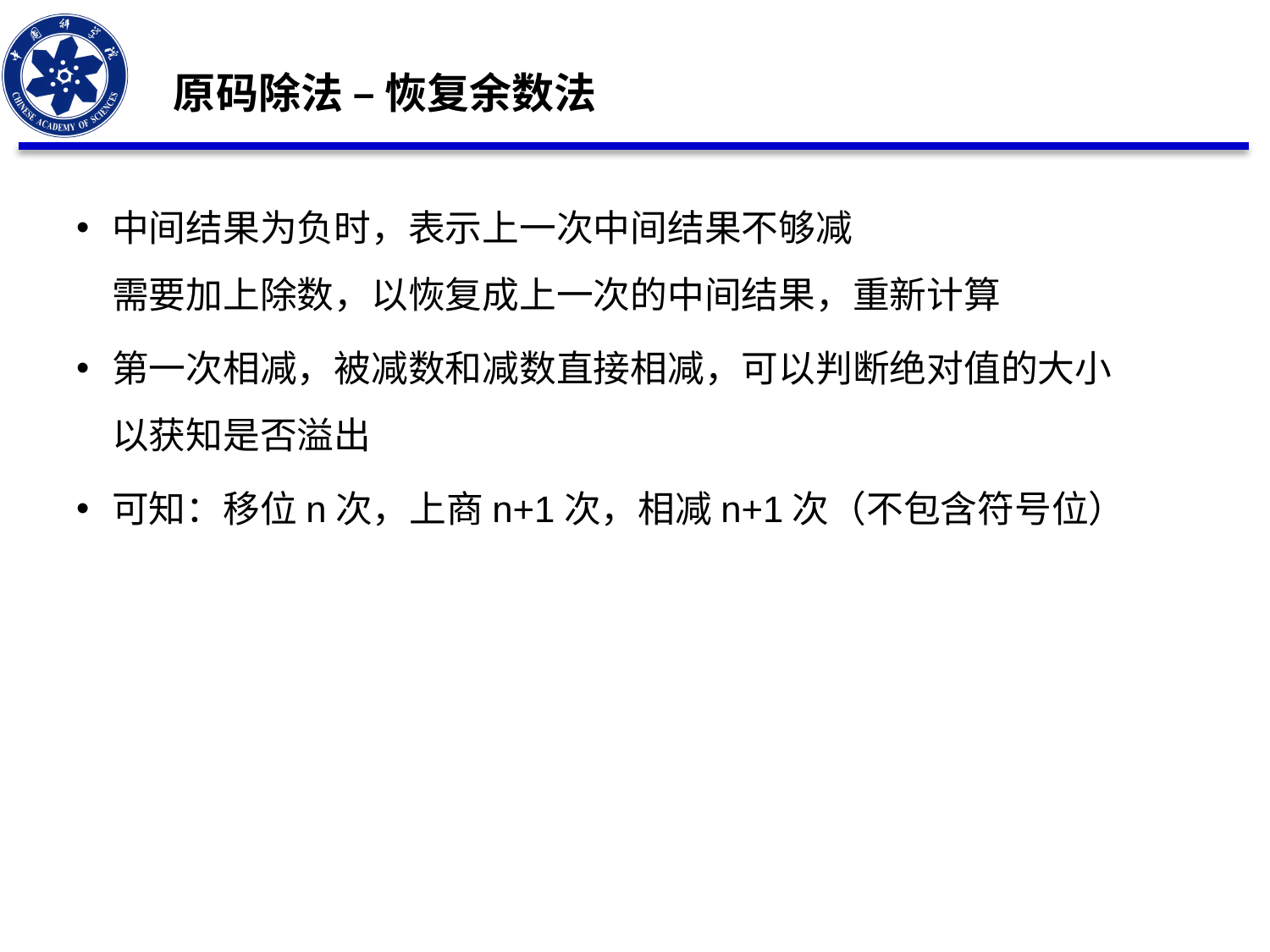

原码除法 – 恢复余数法
中间结果为负时，表示上一次中间结果不够减
需要加上除数，以恢复成上一次的中间结果，重新计算
第一次相减，被减数和减数直接相减，可以判断绝对值的大小
以获知是否溢出
可知：移位n次，上商n+1次，相减n+1次（不包含符号位）